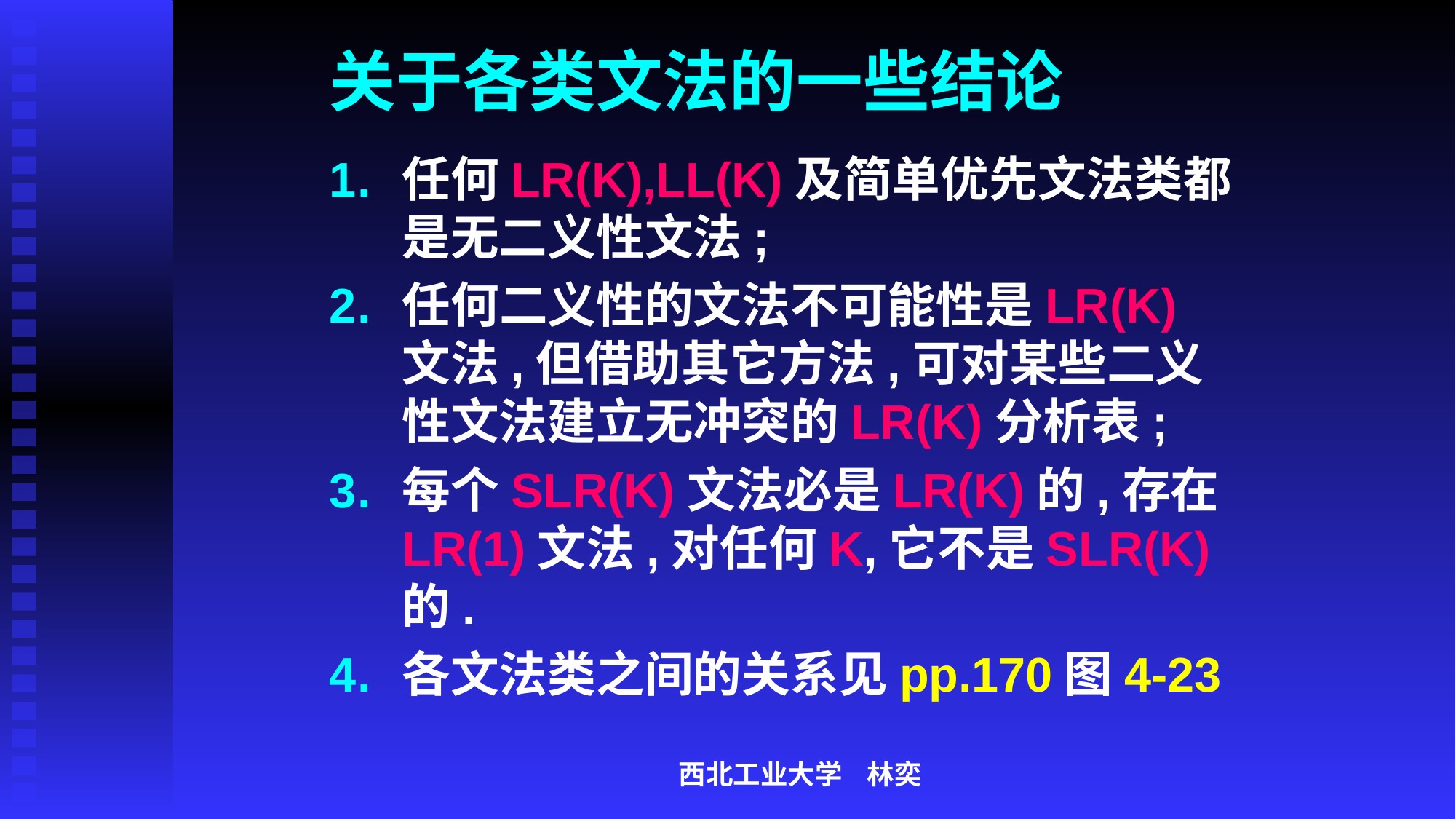

# 关于各类文法的一些结论
任何LR(K),LL(K)及简单优先文法类都是无二义性文法;
任何二义性的文法不可能性是LR(K)文法,但借助其它方法,可对某些二义性文法建立无冲突的LR(K)分析表;
每个SLR(K)文法必是LR(K)的,存在LR(1)文法,对任何K,它不是SLR(K)的.
各文法类之间的关系见pp.170图4-23

西北工业大学    林奕
128